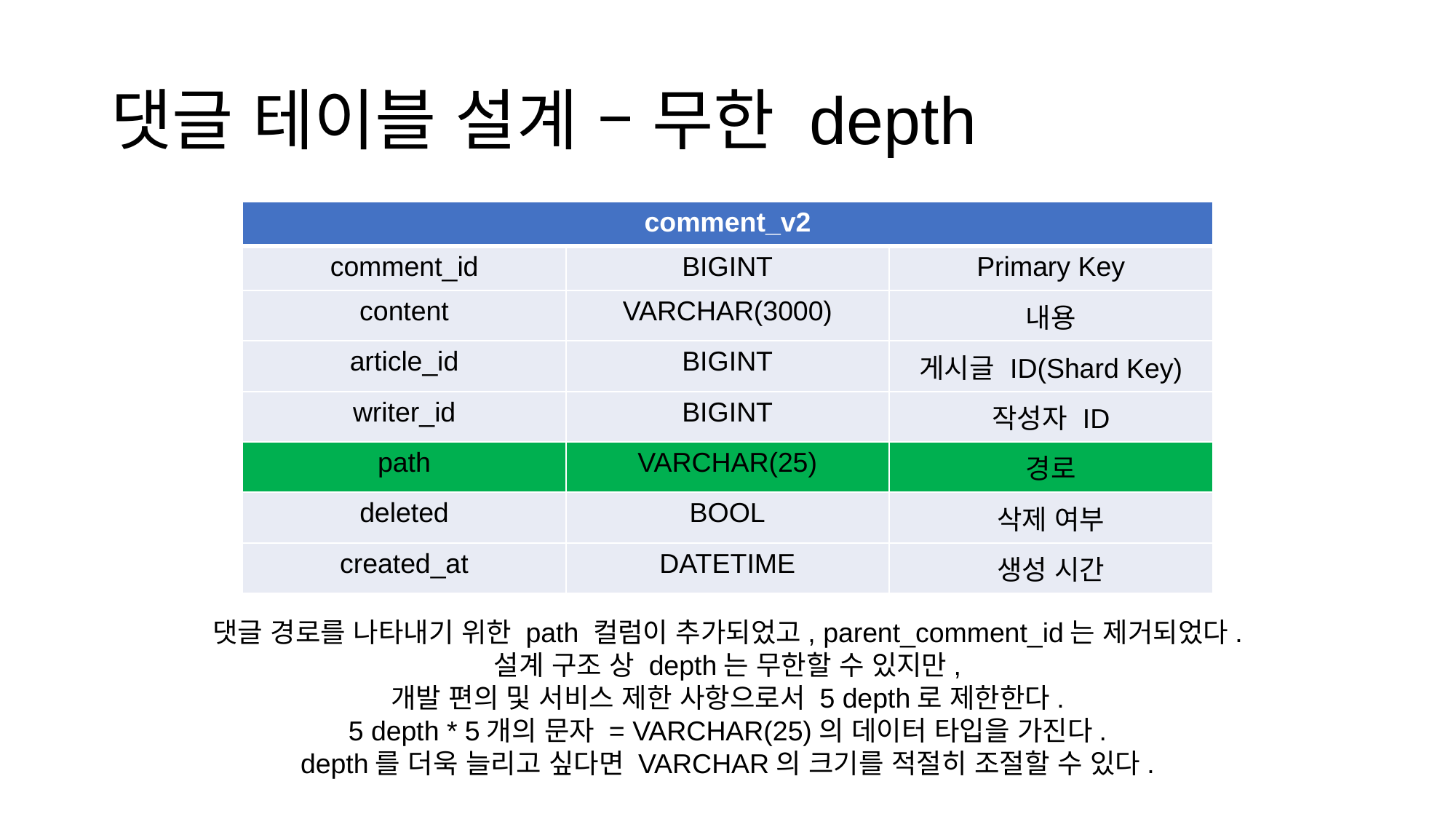

# 댓글 테이블 설계 – 무한 depth
| comment\_v2 |  |  |
| --- | --- | --- |
| comment\_id | BIGINT | Primary Key |
| content | VARCHAR(3000) | 내용 |
| article\_id | BIGINT | 게시글 ID(Shard Key) |
| writer\_id | BIGINT | 작성자 ID |
| path | VARCHAR(25) | 경로 |
| deleted | BOOL | 삭제 여부 |
| created\_at | DATETIME | 생성 시간 |
댓글 경로를 나타내기 위한 path 컬럼이 추가되었고, parent_comment_id는 제거되었다.
설계 구조 상 depth는 무한할 수 있지만,
개발 편의 및 서비스 제한 사항으로서 5 depth로 제한한다.
5 depth * 5개의 문자 = VARCHAR(25)의 데이터 타입을 가진다.
depth를 더욱 늘리고 싶다면 VARCHAR의 크기를 적절히 조절할 수 있다.